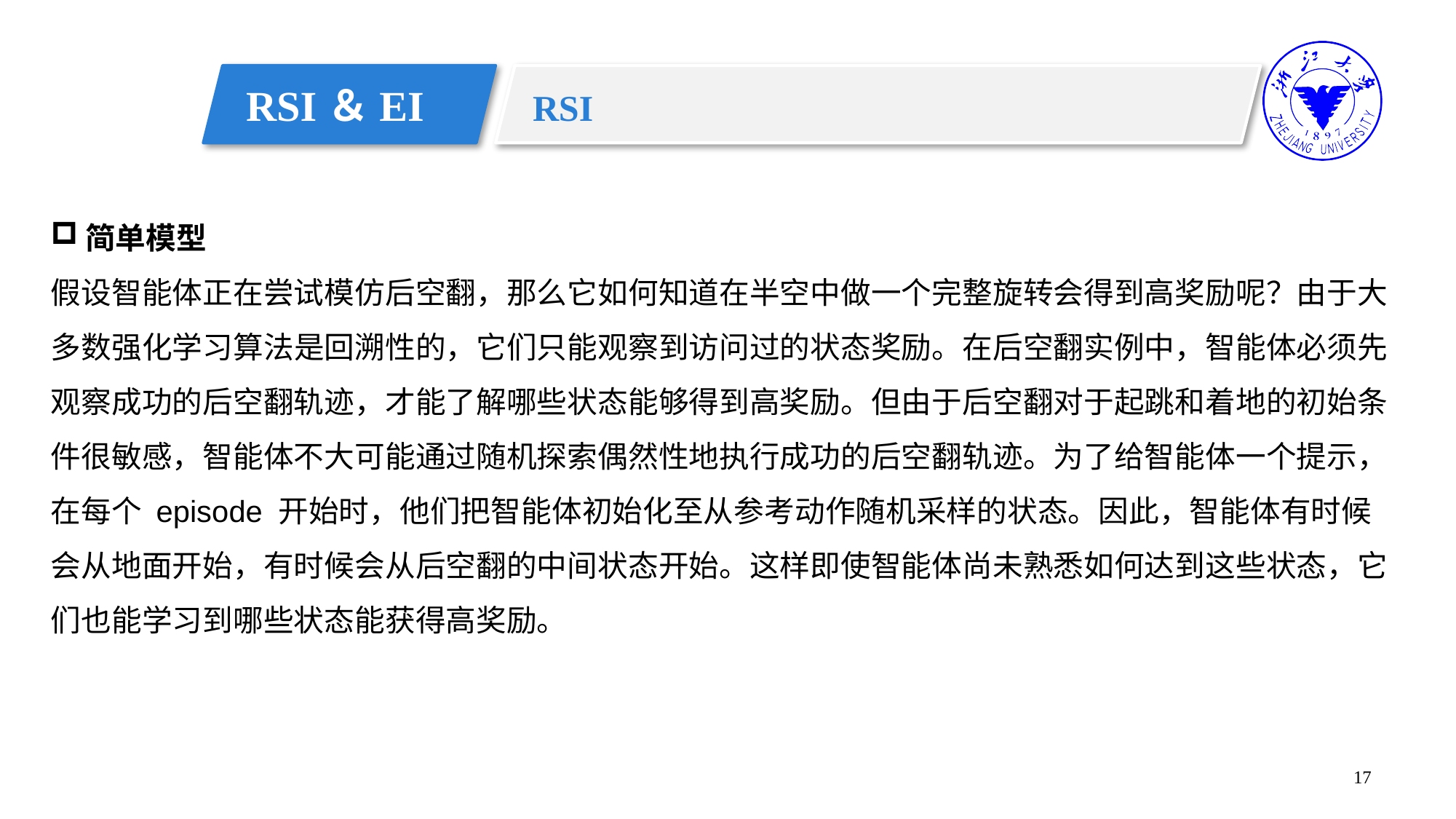

RSI＆EI
RSI
简单模型
假设智能体正在尝试模仿后空翻，那么它如何知道在半空中做一个完整旋转会得到高奖励呢？由于大多数强化学习算法是回溯性的，它们只能观察到访问过的状态奖励。在后空翻实例中，智能体必须先观察成功的后空翻轨迹，才能了解哪些状态能够得到高奖励。但由于后空翻对于起跳和着地的初始条件很敏感，智能体不大可能通过随机探索偶然性地执行成功的后空翻轨迹。为了给智能体一个提示，在每个 episode 开始时，他们把智能体初始化至从参考动作随机采样的状态。因此，智能体有时候会从地面开始，有时候会从后空翻的中间状态开始。这样即使智能体尚未熟悉如何达到这些状态，它们也能学习到哪些状态能获得高奖励。

17